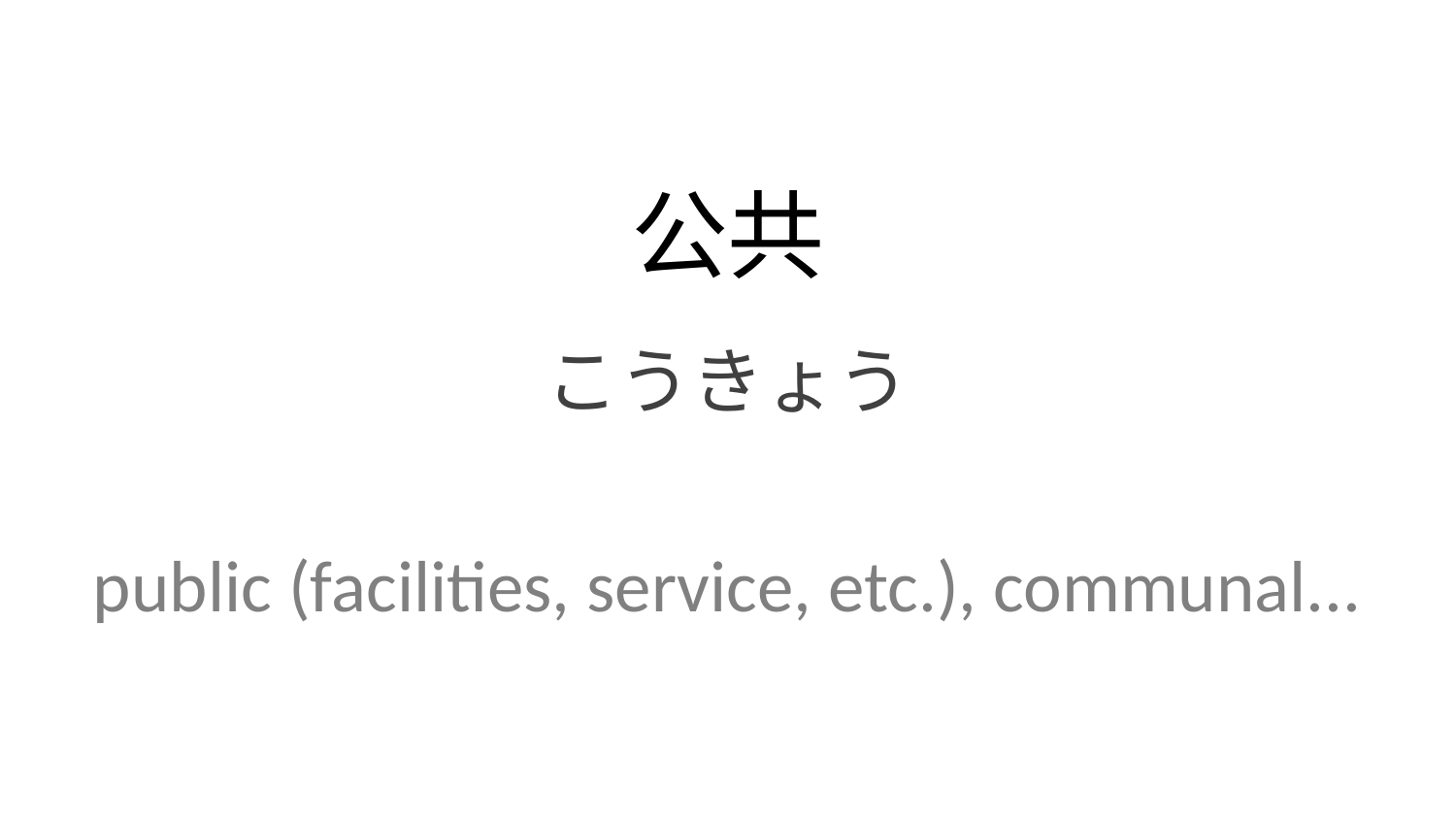

公共

こうきょう
public (facilities, service, etc.), communal...